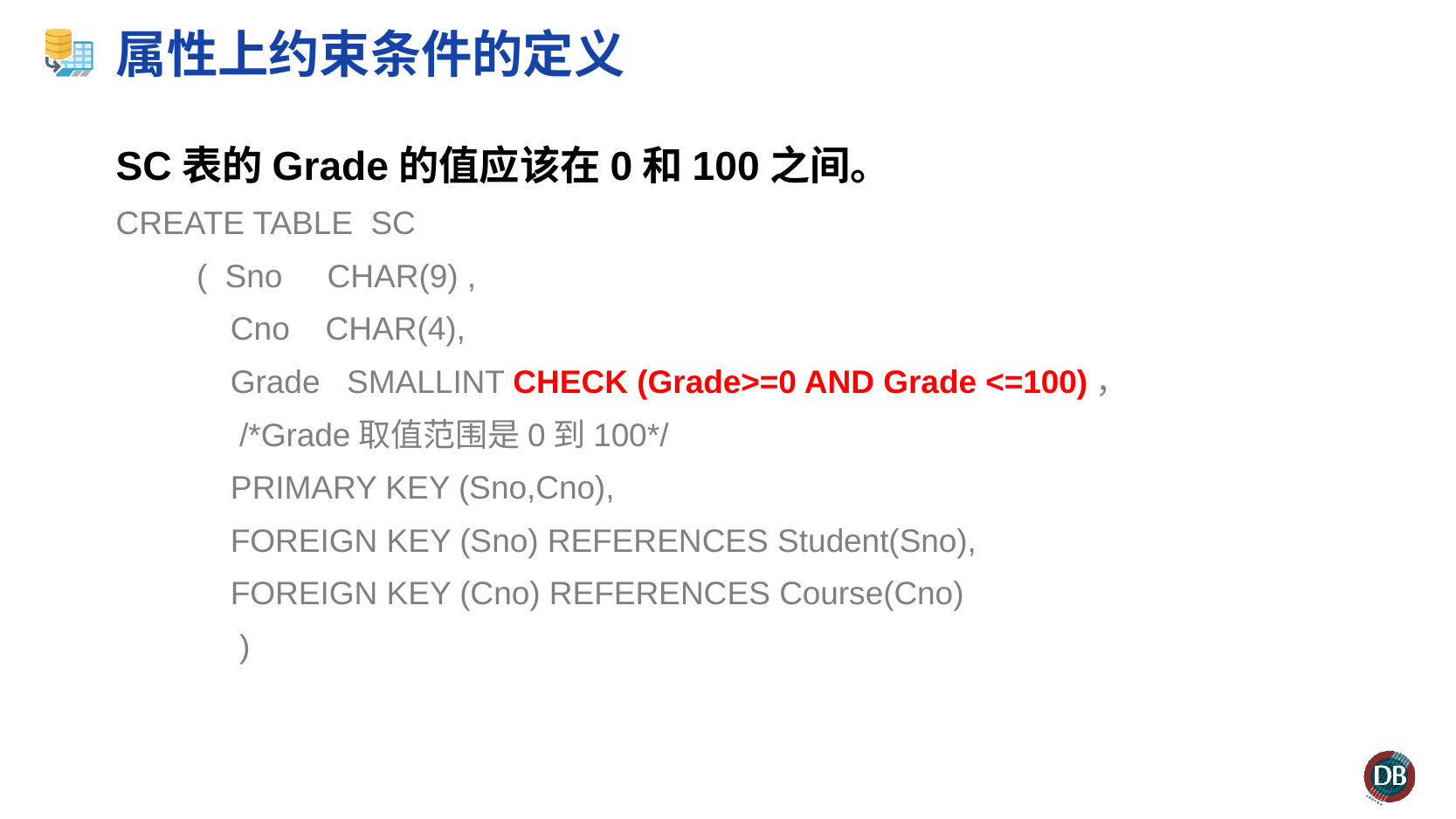

# 属性上约束条件的定义
SC表的Grade的值应该在0和100之间。
CREATE TABLE  SC
 (  Sno     CHAR(9) ,
Cno    CHAR(4),
Grade   SMALLINT CHECK (Grade>=0 AND Grade <=100)，
 /*Grade取值范围是0到100*/
PRIMARY KEY (Sno,Cno),
FOREIGN KEY (Sno) REFERENCES Student(Sno),
FOREIGN KEY (Cno) REFERENCES Course(Cno)
 )